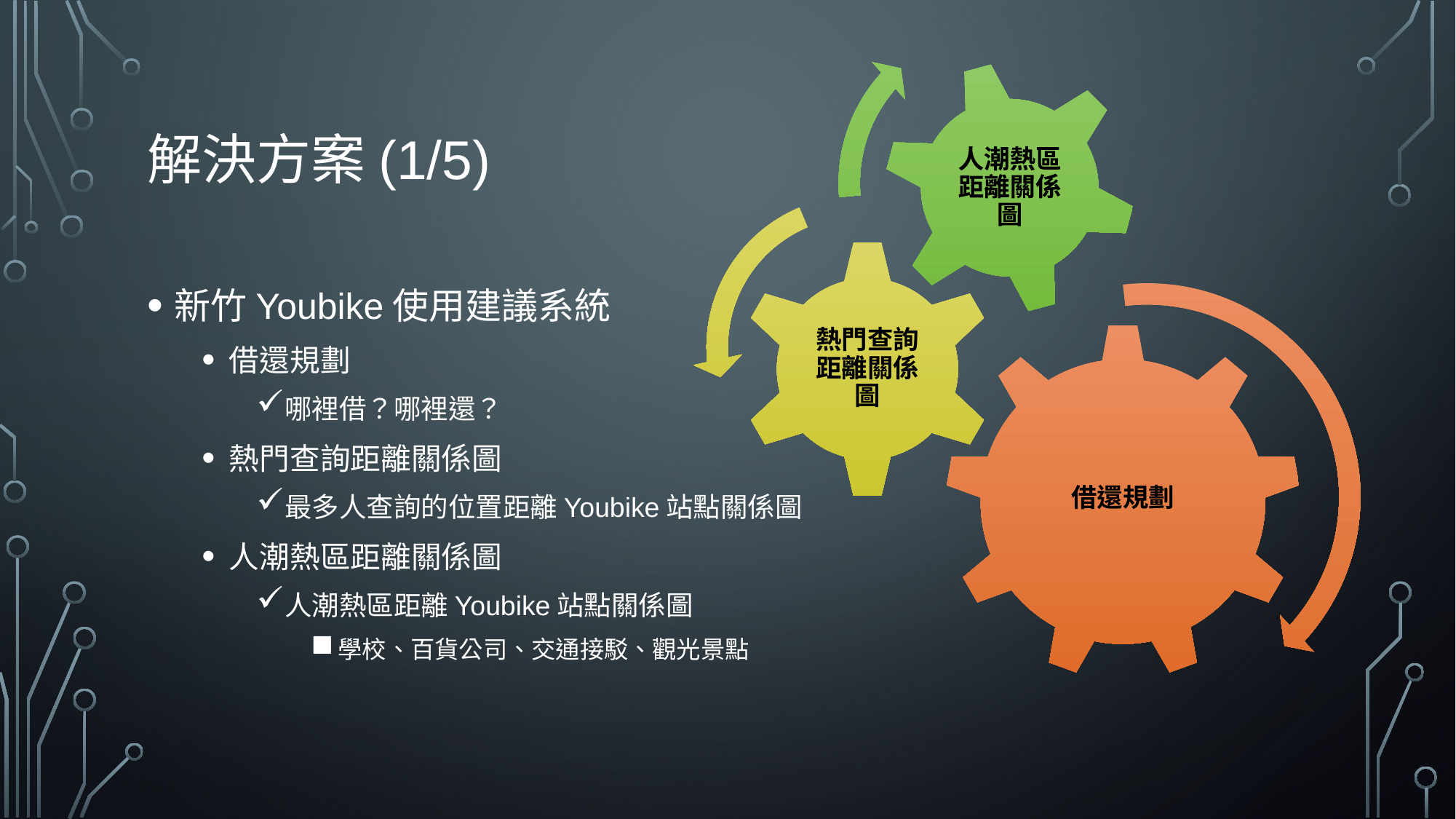

借還規劃
熱門查詢距離關係圖
人潮熱區距離關係圖
# 解決方案(1/5)
新竹Youbike使用建議系統
借還規劃
哪裡借？哪裡還？
熱門查詢距離關係圖
最多人查詢的位置距離Youbike站點關係圖
人潮熱區距離關係圖
人潮熱區距離Youbike站點關係圖
學校、百貨公司、交通接駁、觀光景點